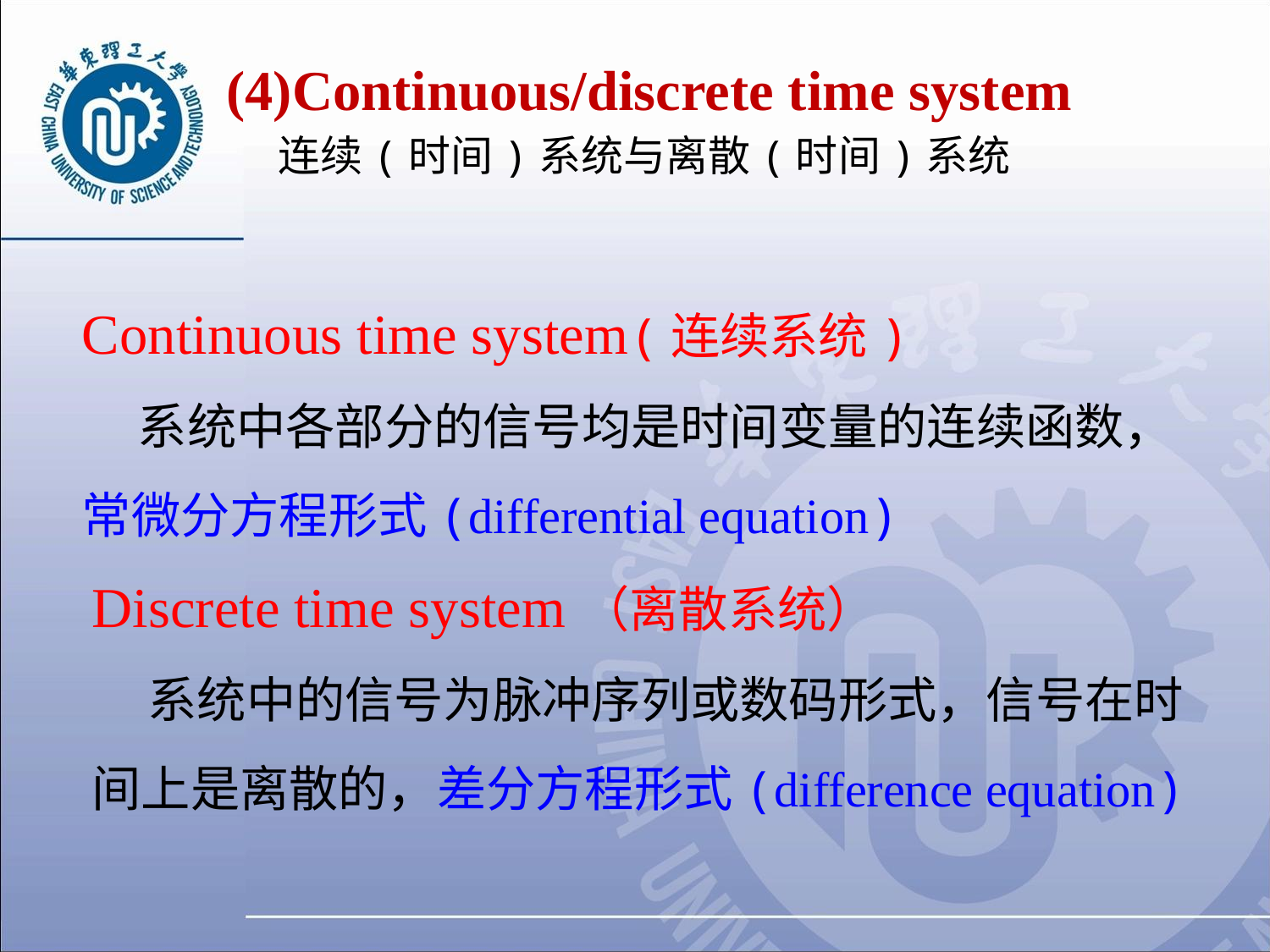

# (4)Continuous/discrete time system 连续(时间)系统与离散(时间)系统
Continuous time system(连续系统)
    系统中各部分的信号均是时间变量的连续函数，常微分方程形式(differential equation)
Discrete time system（离散系统）
    系统中的信号为脉冲序列或数码形式，信号在时间上是离散的，差分方程形式(difference equation)